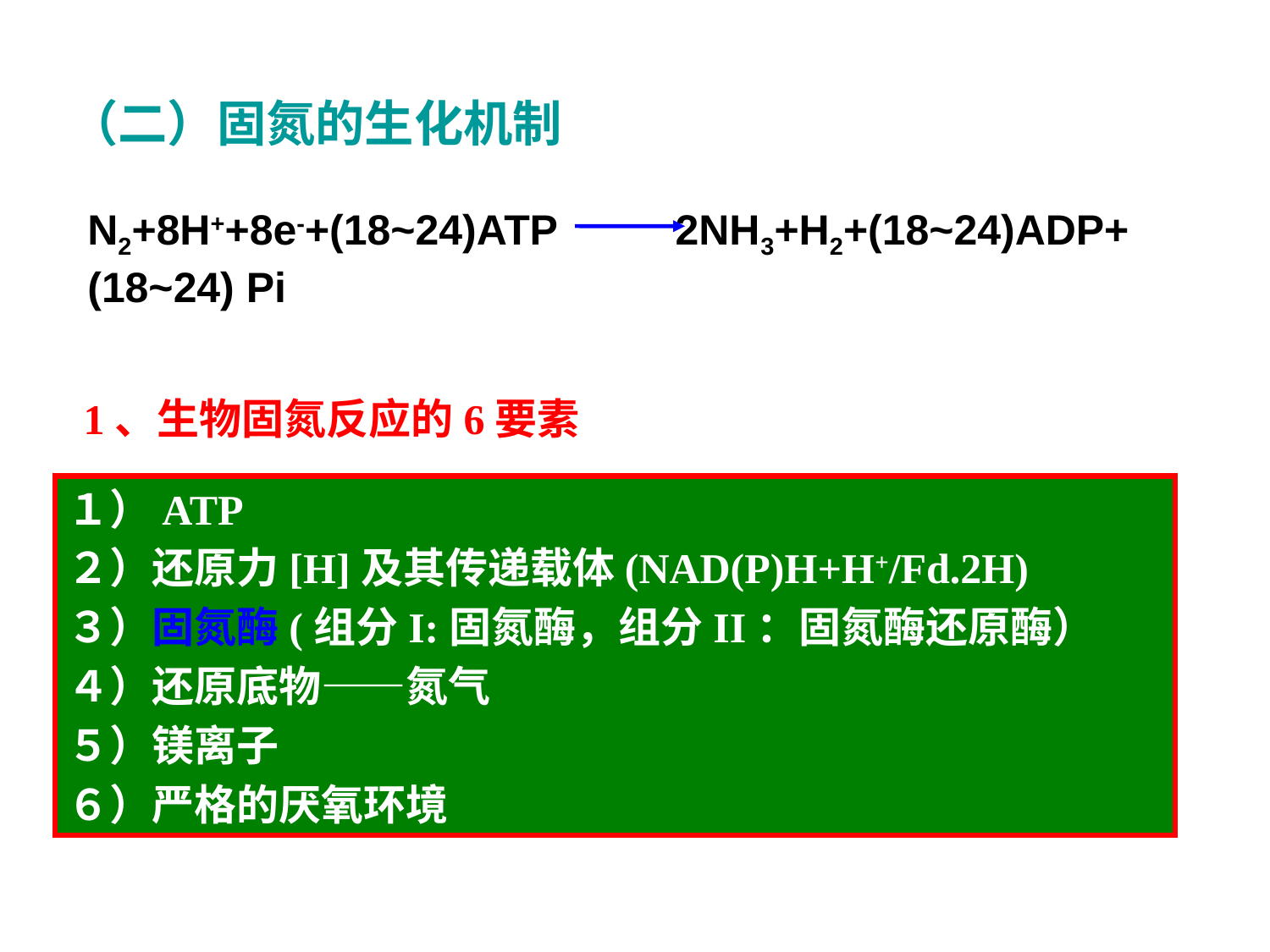

（二）固氮的生化机制
N2+8H++8e-+(18~24)ATP          2NH3+H2+(18~24)ADP+ (18~24) Pi

1、生物固氮反应的6要素
１）ATP
２）还原力[H]及其传递载体(NAD(P)H+H+/Fd.2H)
３）固氮酶(组分I:固氮酶，组分II：固氮酶还原酶）
４）还原底物——氮气
５）镁离子
６）严格的厌氧环境